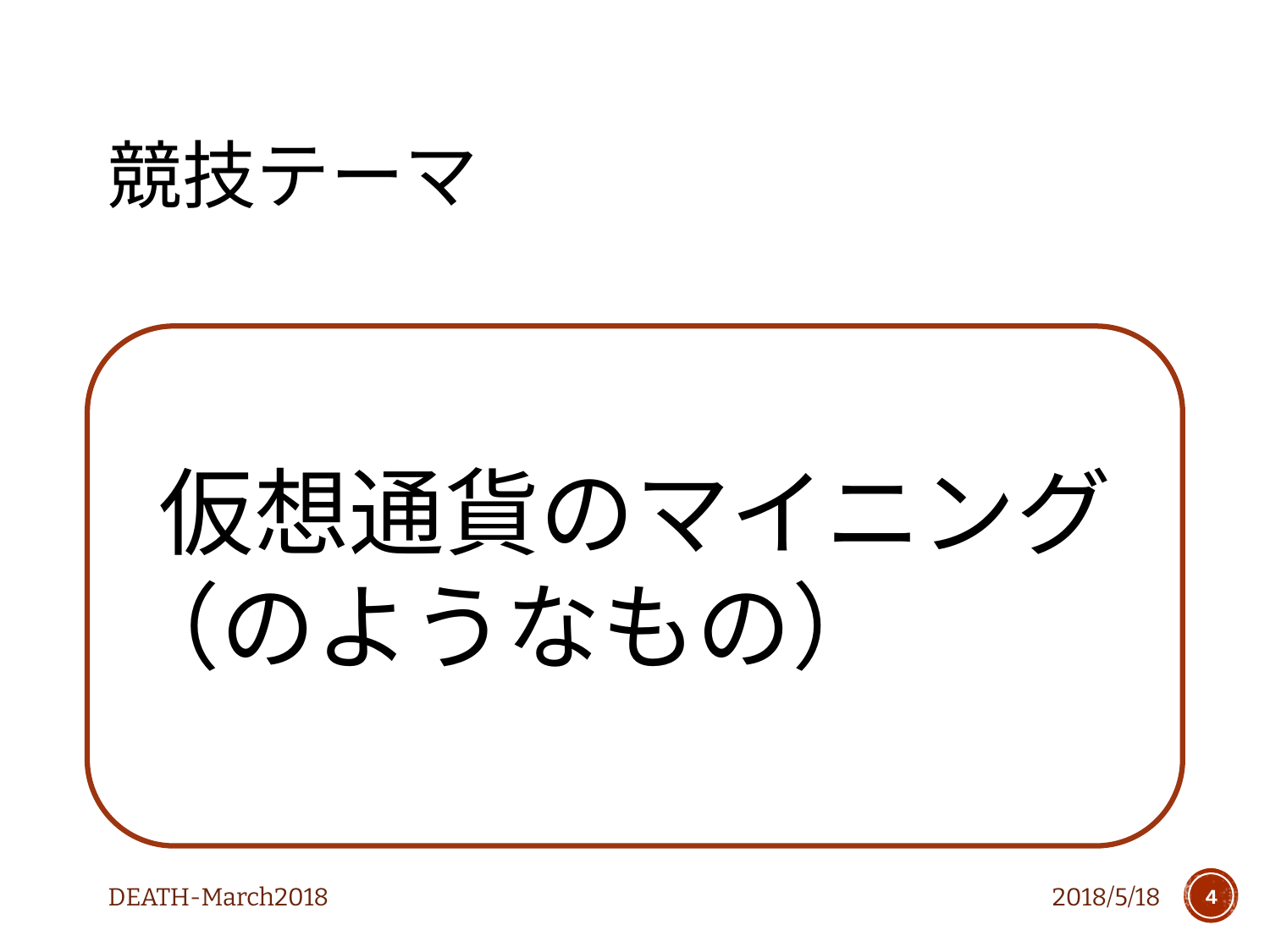

# 競技テーマ
仮想通貨のマイニング
（のようなもの）

DEATH-March2018
2018/5/18
4